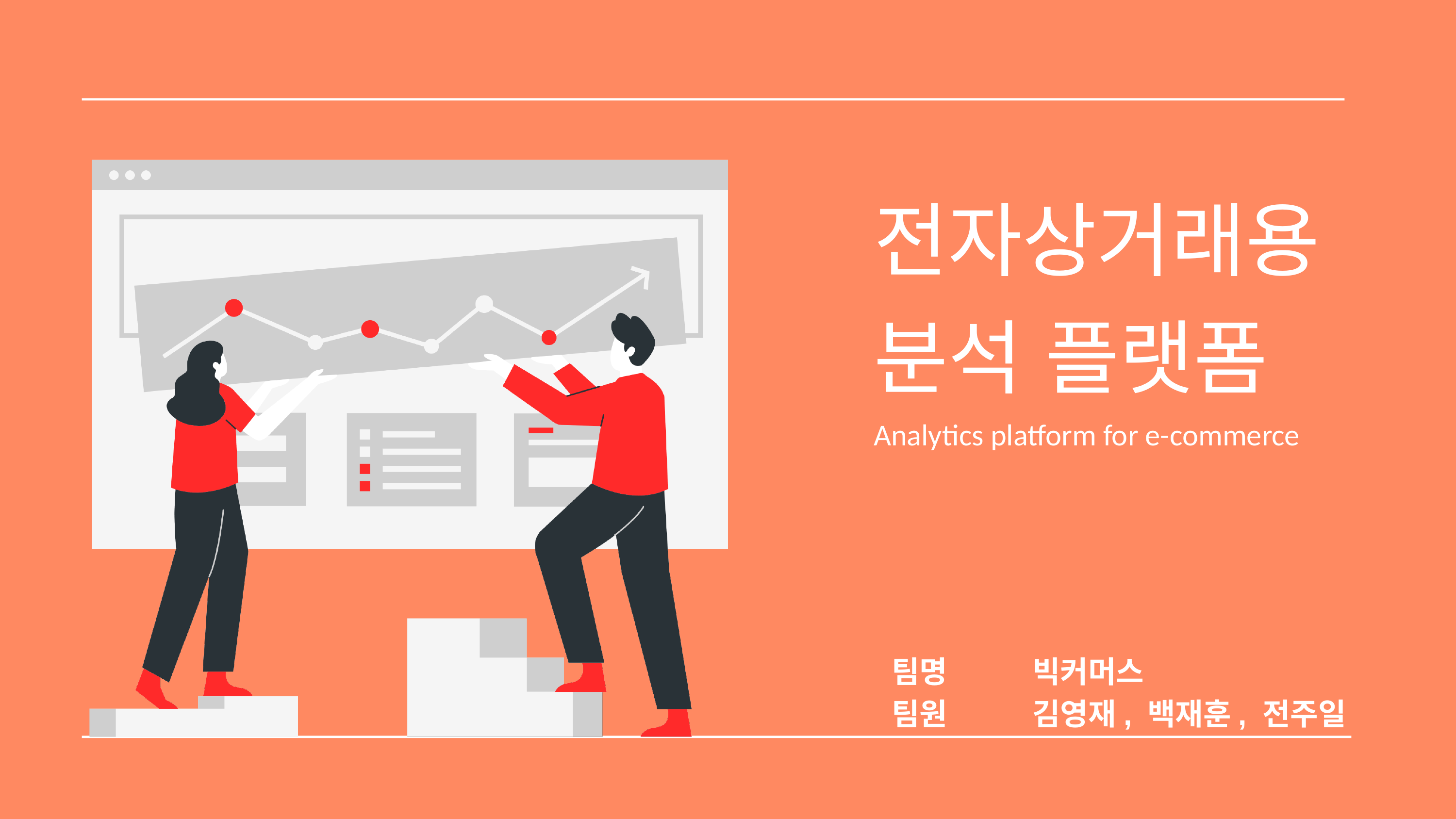

전자상거래용 분석 플랫폼
Analytics platform for e-commerce
팀명          빅커머스
팀원          김영재, 백재훈, 전주일